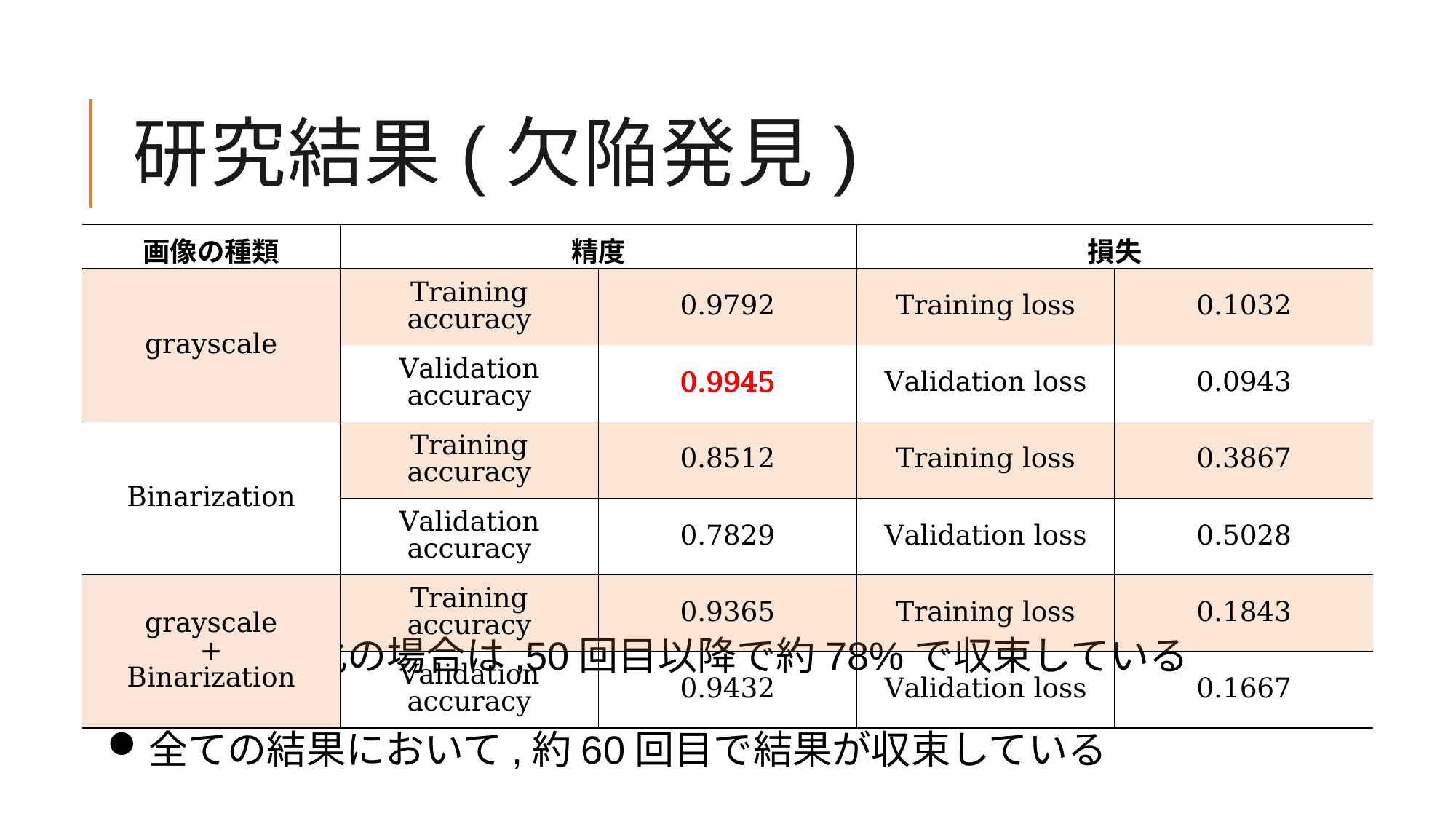

# 研究結果(欠陥発見)
| 画像の種類 | 精度 |  | 損失 |  |
| --- | --- | --- | --- | --- |
| grayscale | Training accuracy | 0.9792 | Training loss | 0.1032 |
|  | Validation accuracy | 0.9945 | Validation loss | 0.0943 |
| Binarization | Training accuracy | 0.8512 | Training loss | 0.3867 |
|  | Validation accuracy | 0.7829 | Validation loss | 0.5028 |
| grayscale + Binarization | Training accuracy | 0.9365 | Training loss | 0.1843 |
|  | Validation accuracy | 0.9432 | Validation loss | 0.1667 |
完全2値化の場合は,50回目以降で約78%で収束している
全ての結果において,約60回目で結果が収束している